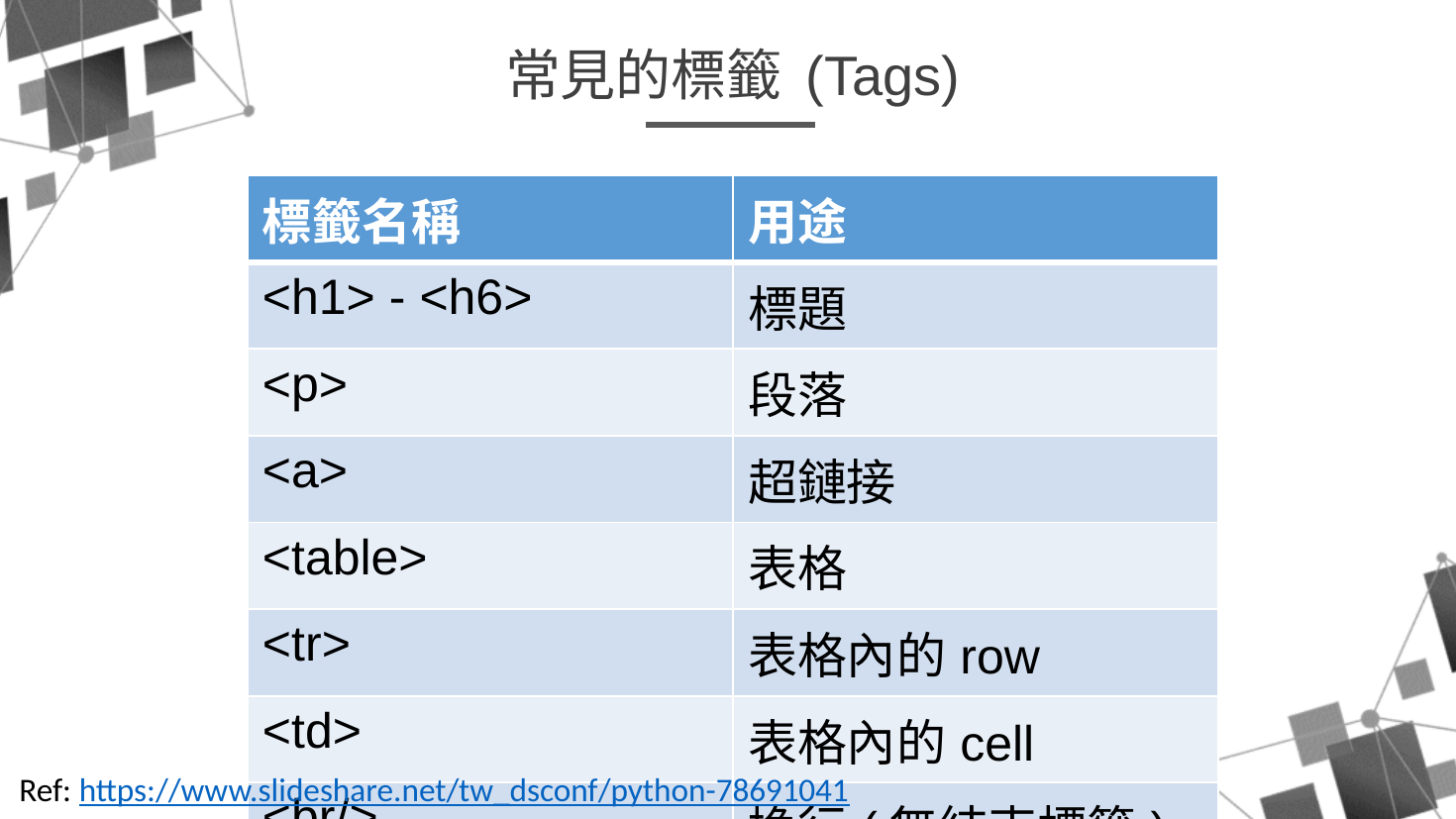

常見的標籤 (Tags)
| 標籤名稱 | 用途 |
| --- | --- |
| <h1> - <h6> | 標題 |
| <p> | 段落 |
| <a> | 超鏈接 |
| <table> | 表格 |
| <tr> | 表格內的row |
| <td> | 表格內的cell |
| <br/> | 換行(無結束標籤) |
Ref: https://www.slideshare.net/tw_dsconf/python-78691041